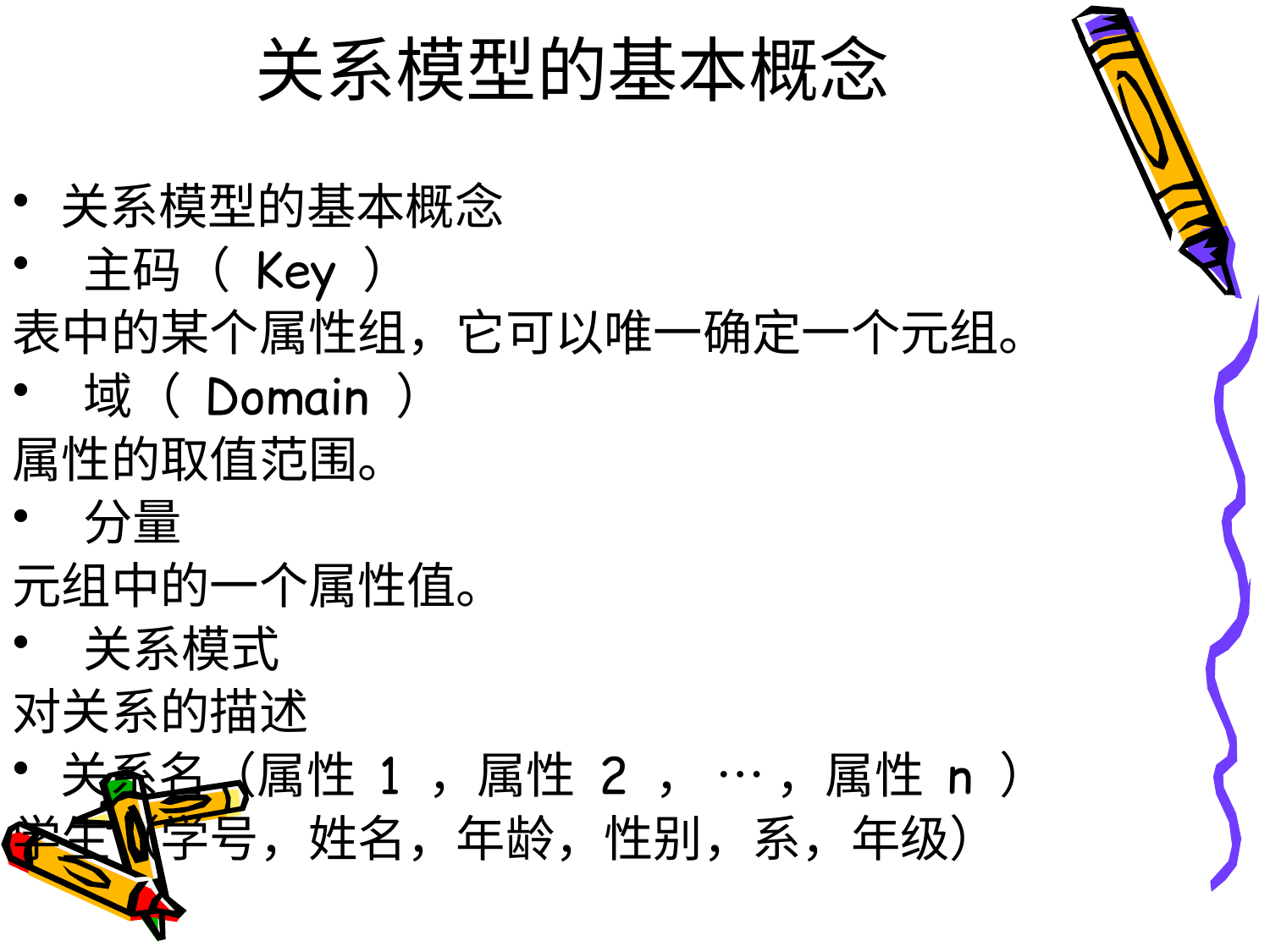

# 关系模型的基本概念
关系模型的基本概念
 主码（ Key ）
表中的某个属性组，它可以唯一确定一个元组。
 域（ Domain ）
属性的取值范围。
 分量
元组中的一个属性值。
 关系模式
对关系的描述
关系名（属性 1 ，属性 2 ， … ，属性 n ）
学生（学号，姓名，年龄，性别，系，年级）